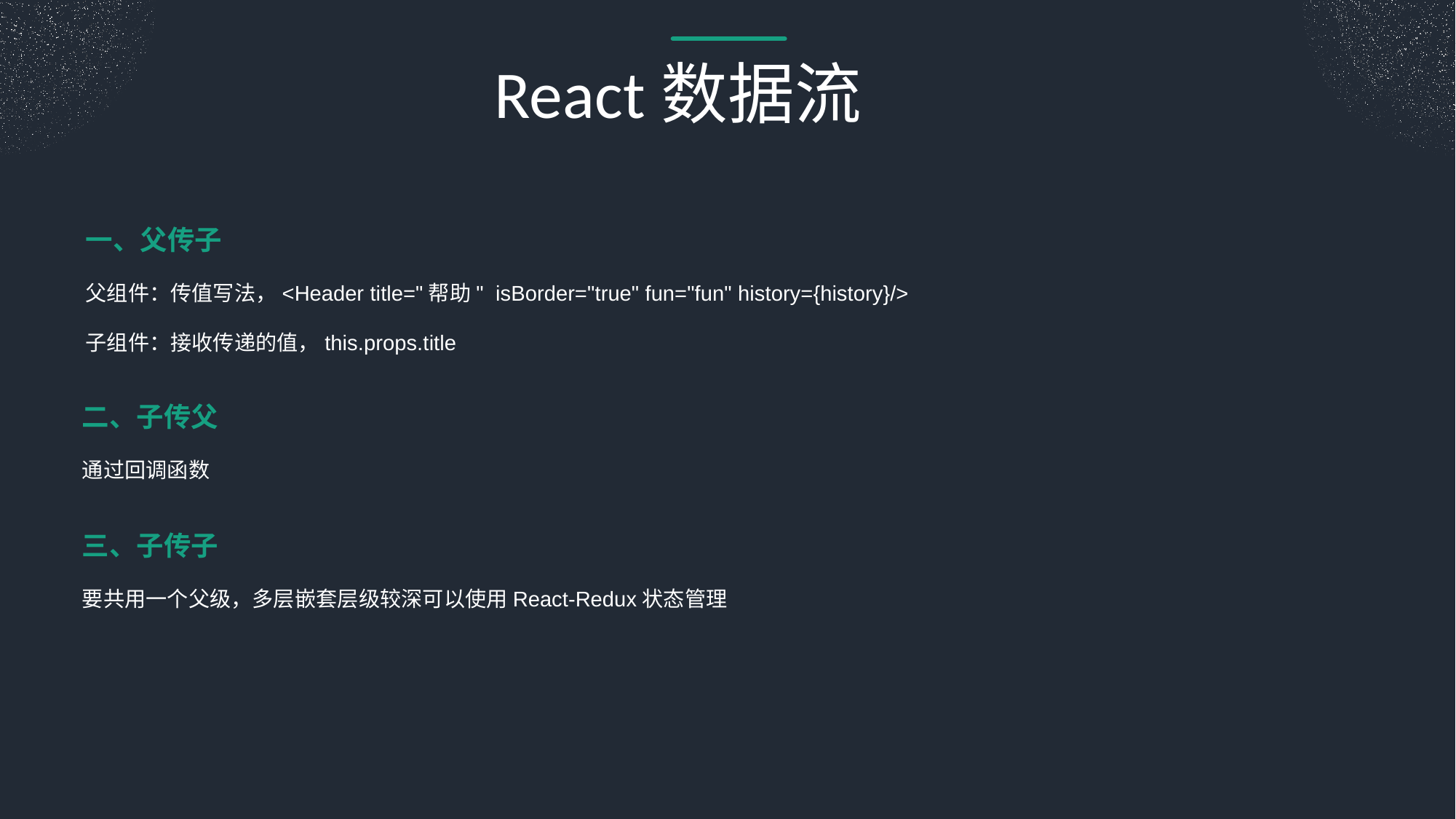

React数据流

一、父传子
父组件：传值写法，<Header title="帮助"  isBorder="true" fun="fun" history={history}/>
子组件：接收传递的值，this.props.title

二、子传父
通过回调函数
三、子传子
要共用一个父级，多层嵌套层级较深可以使用React-Redux状态管理